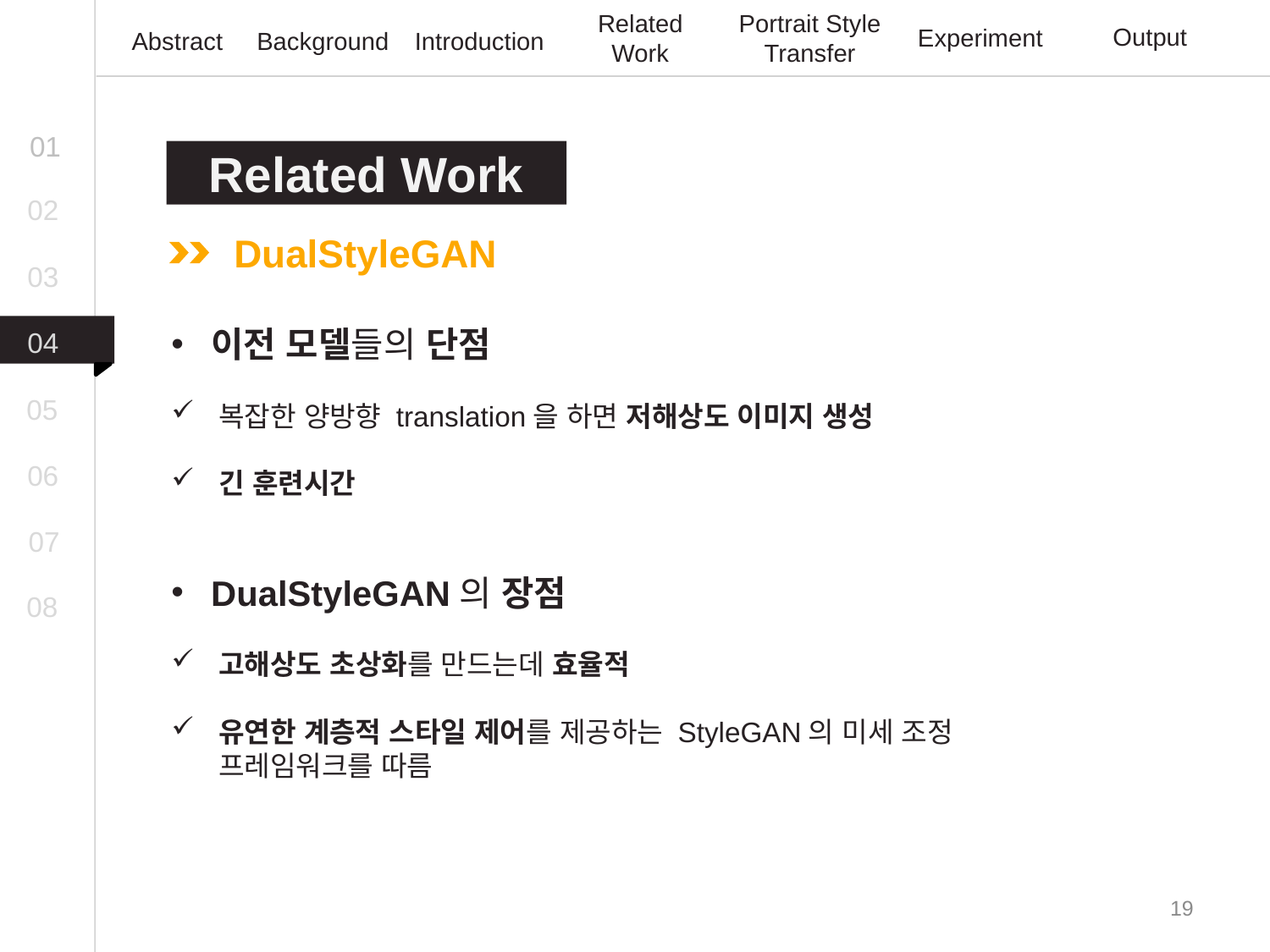

Related Work
Portrait Style Transfer
Output
Experiment
Abstract
Background
Introduction
01
Related Work

02
DualStyleGAN

03

이전 모델들의 단점

복잡한 양방향 translation을 하면 저해상도 이미지 생성

긴 훈련시간

04

05
06
07
DualStyleGAN의 장점

고해상도 초상화를 만드는데 효율적

유연한 계층적 스타일 제어를 제공하는 StyleGAN의 미세 조정 프레임워크를 따름
08
19